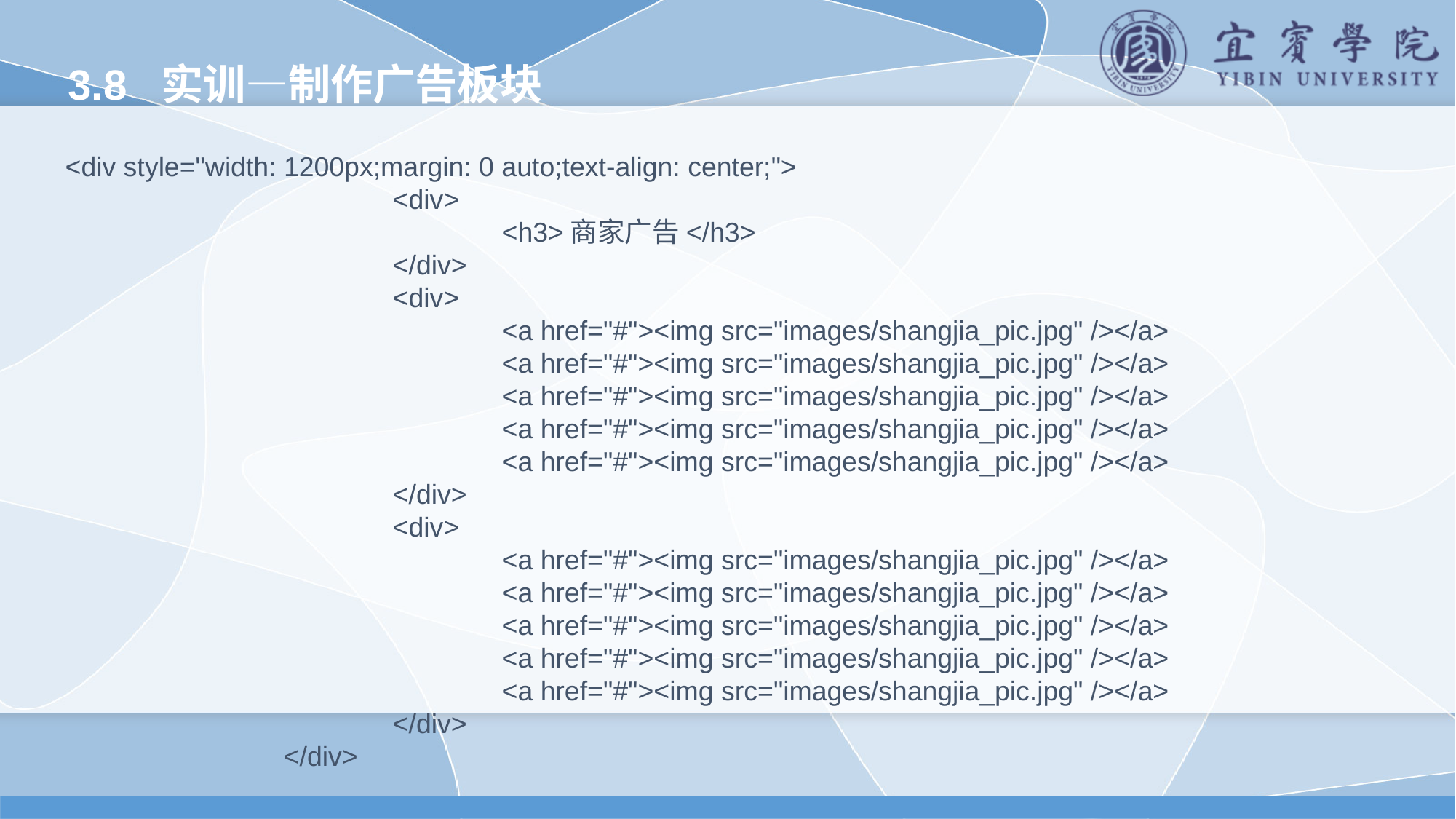

3.8  实训—制作广告板块
<div style="width: 1200px;margin: 0 auto;text-align: center;">
			<div>
				<h3>商家广告</h3>
			</div>
			<div>
				<a href="#"><img src="images/shangjia_pic.jpg" /></a>
				<a href="#"><img src="images/shangjia_pic.jpg" /></a>
				<a href="#"><img src="images/shangjia_pic.jpg" /></a>
				<a href="#"><img src="images/shangjia_pic.jpg" /></a>
				<a href="#"><img src="images/shangjia_pic.jpg" /></a>
			</div>
			<div>
				<a href="#"><img src="images/shangjia_pic.jpg" /></a>
				<a href="#"><img src="images/shangjia_pic.jpg" /></a>
				<a href="#"><img src="images/shangjia_pic.jpg" /></a>
				<a href="#"><img src="images/shangjia_pic.jpg" /></a>
				<a href="#"><img src="images/shangjia_pic.jpg" /></a>
			</div>
		</div>